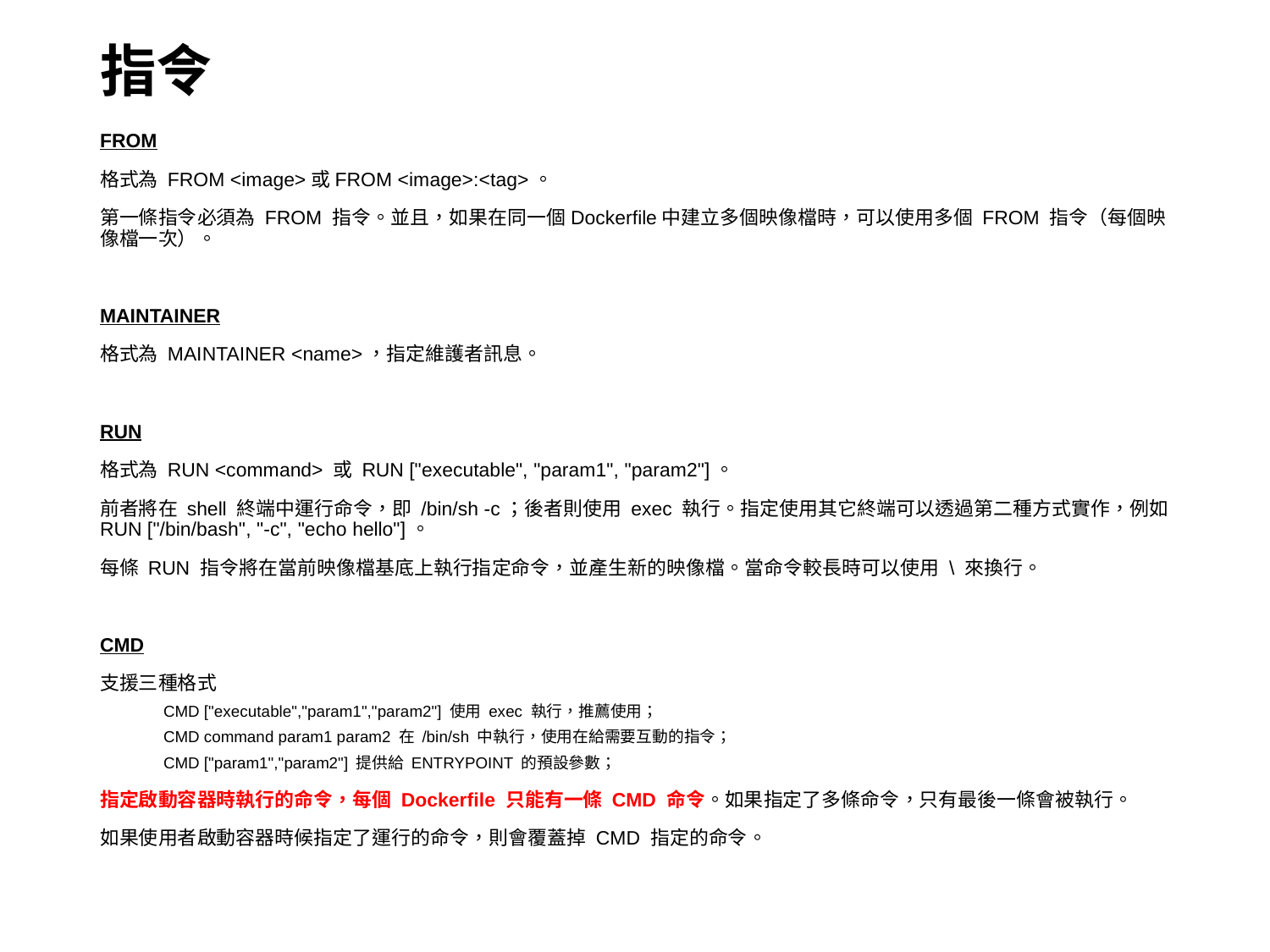

# 指令
FROM
格式為 FROM <image>或FROM <image>:<tag>。
第一條指令必須為 FROM 指令。並且，如果在同一個Dockerfile中建立多個映像檔時，可以使用多個 FROM 指令（每個映像檔一次）。

MAINTAINER
格式為 MAINTAINER <name>，指定維護者訊息。

RUN
格式為 RUN <command> 或 RUN ["executable", "param1", "param2"]。
前者將在 shell 終端中運行命令，即 /bin/sh -c；後者則使用 exec 執行。指定使用其它終端可以透過第二種方式實作，例如 RUN ["/bin/bash", "-c", "echo hello"]。
每條 RUN 指令將在當前映像檔基底上執行指定命令，並產生新的映像檔。當命令較長時可以使用 \ 來換行。

CMD
支援三種格式
CMD ["executable","param1","param2"] 使用 exec 執行，推薦使用；
CMD command param1 param2 在 /bin/sh 中執行，使用在給需要互動的指令；
CMD ["param1","param2"] 提供給 ENTRYPOINT 的預設參數；
指定啟動容器時執行的命令，每個 Dockerfile 只能有一條 CMD 命令。如果指定了多條命令，只有最後一條會被執行。
如果使用者啟動容器時候指定了運行的命令，則會覆蓋掉 CMD 指定的命令。